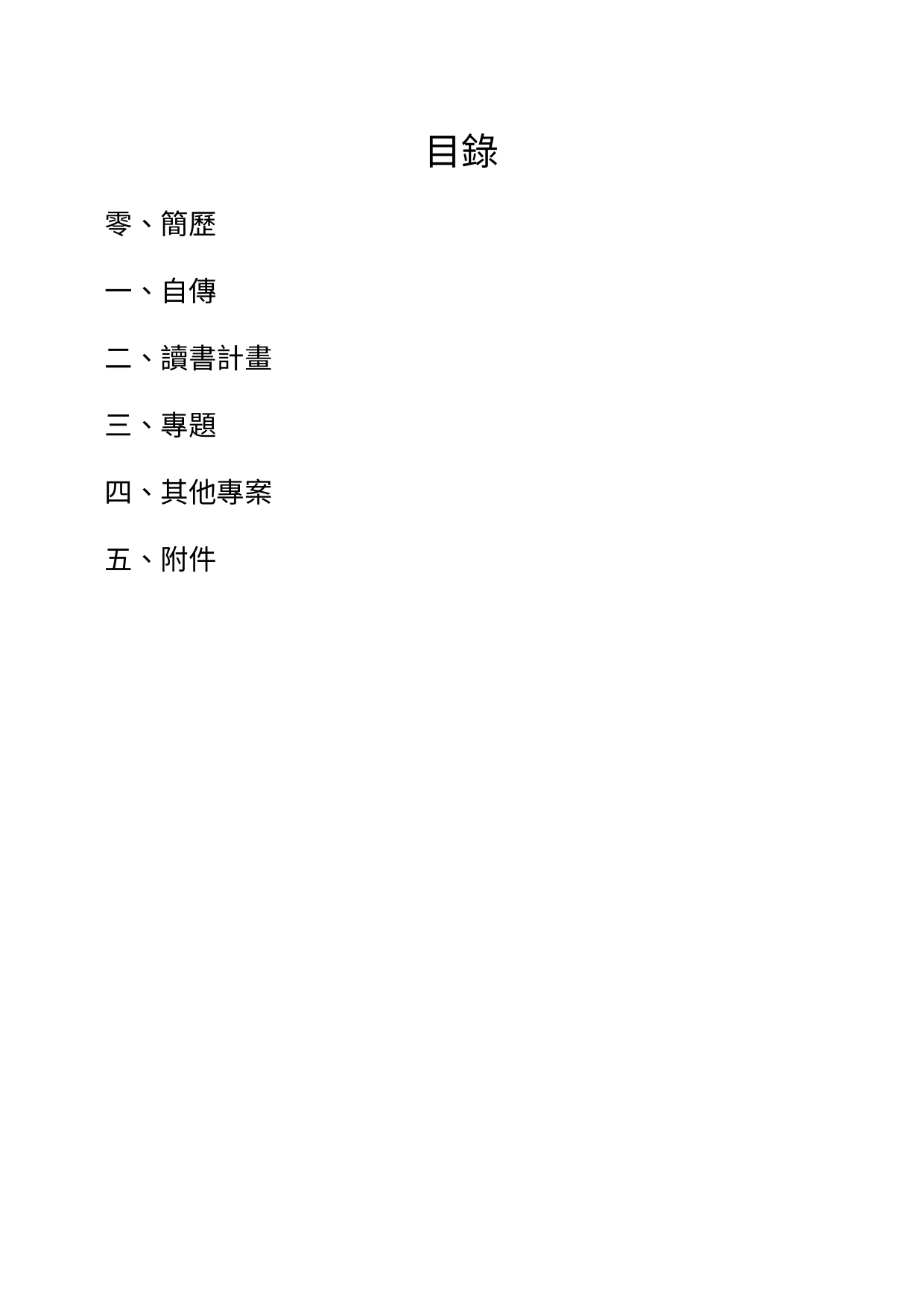

目錄

零、簡歷

一、自傳

二、讀書計畫

三、專題

四、其他專案

五、附件